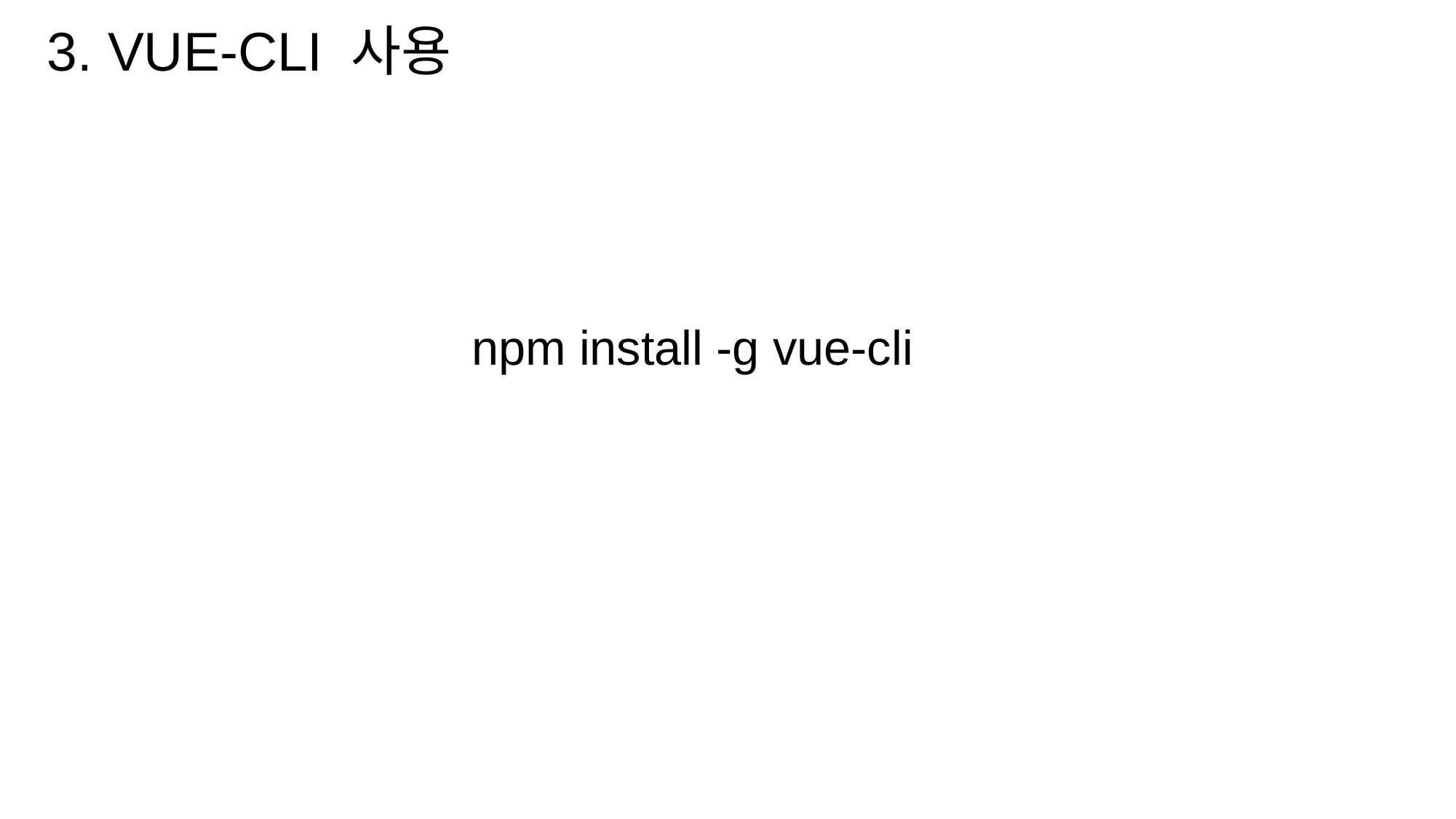

3. VUE-CLI 사용
npm install -g vue-cli